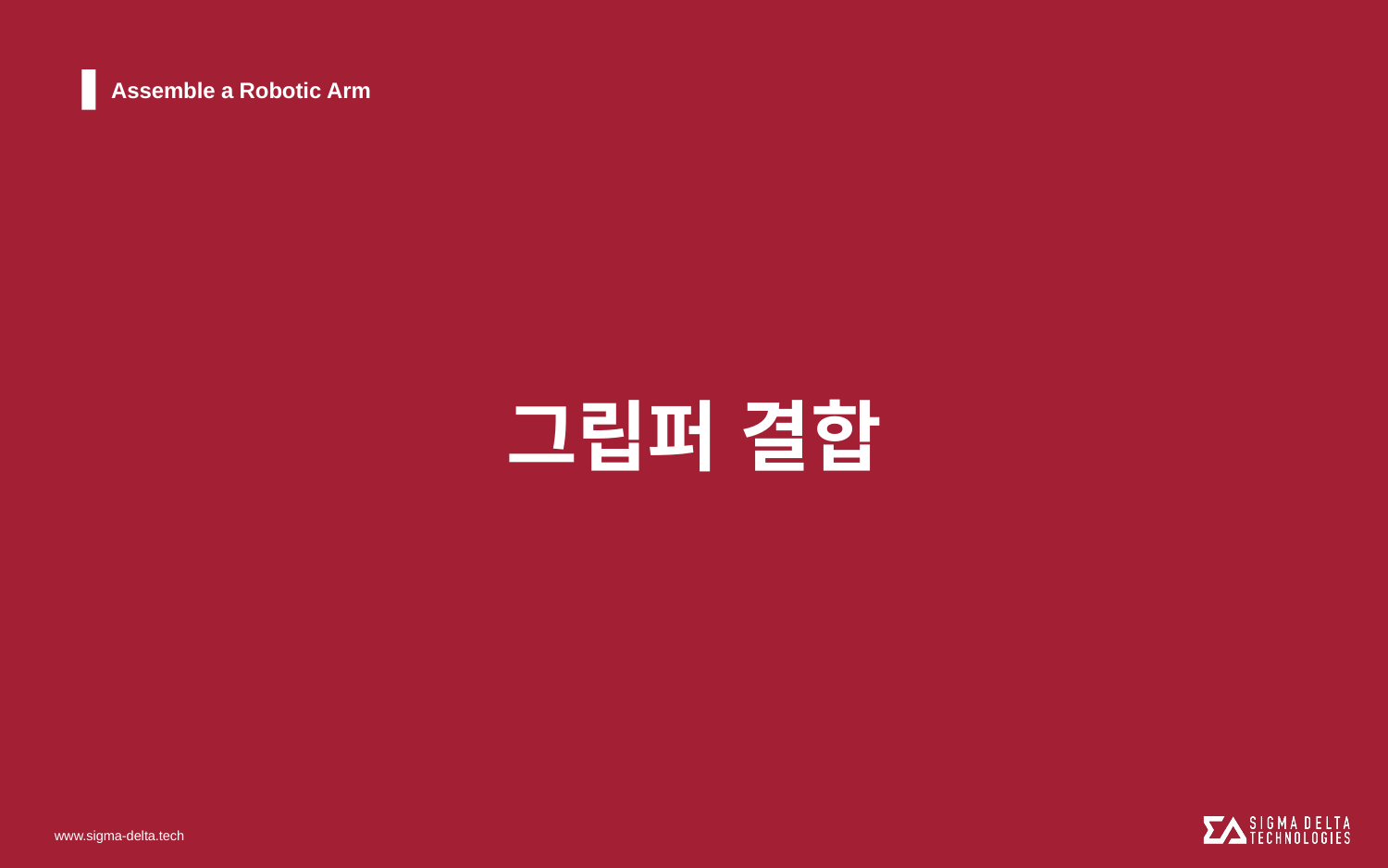

# Assemble a Robotic Arm
그립퍼 결합